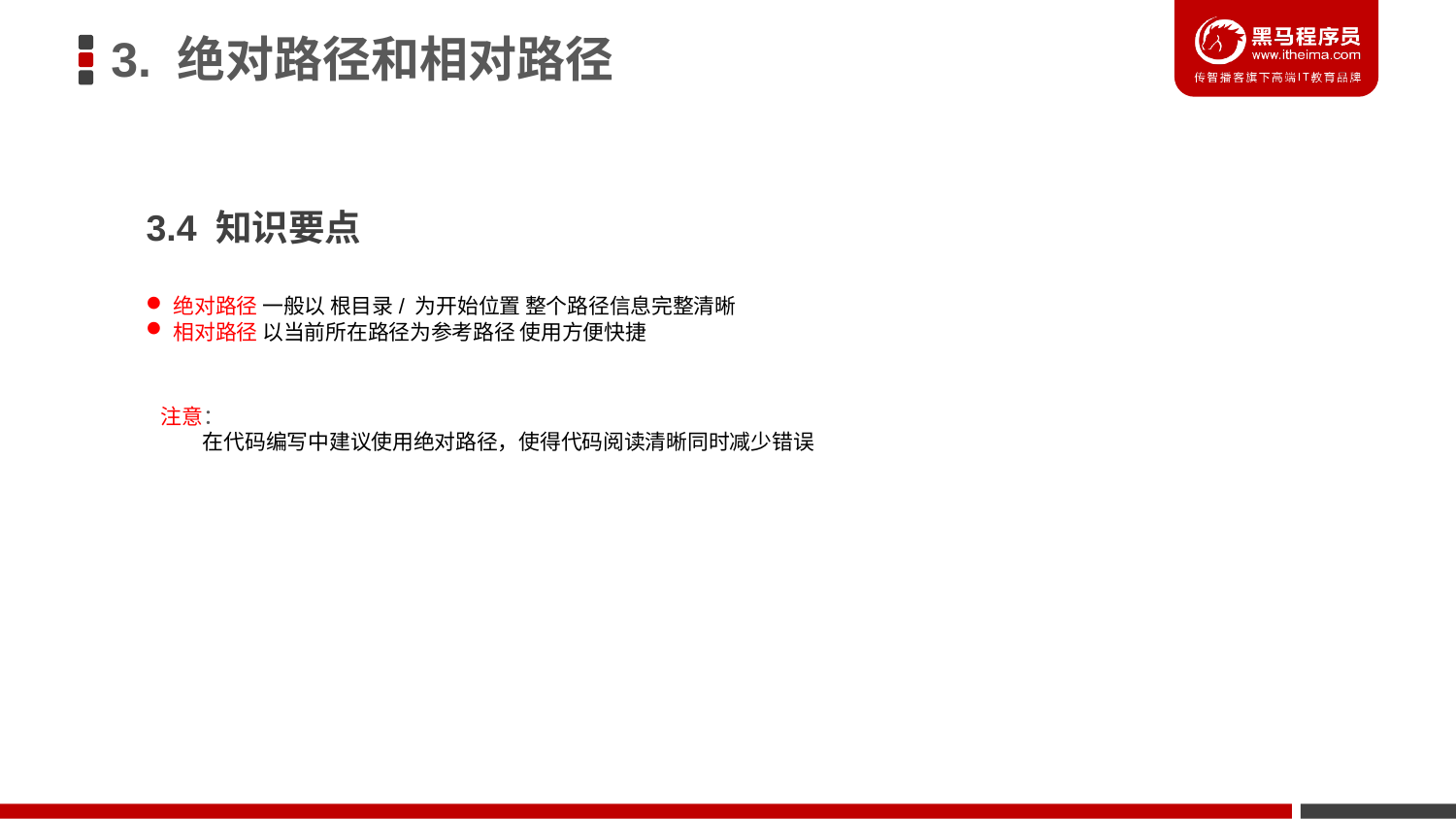

3. 绝对路径和相对路径
3.4 知识要点
绝对路径 一般以 根目录/ 为开始位置 整个路径信息完整清晰
相对路径 以当前所在路径为参考路径 使用方便快捷
注意：
        在代码编写中建议使用绝对路径，使得代码阅读清晰同时减少错误